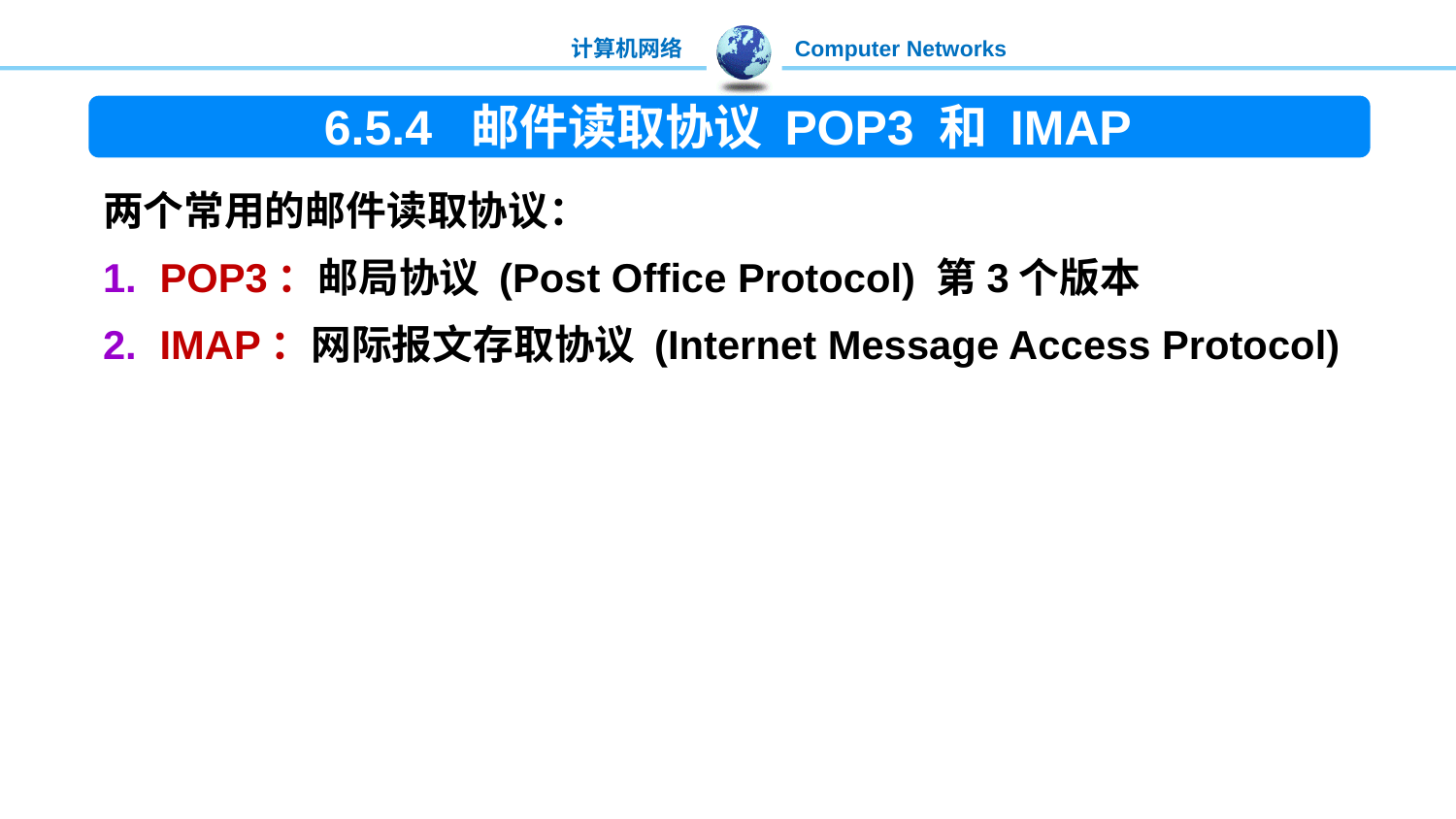

6.5.4  邮件读取协议 POP3 和 IMAP

两个常用的邮件读取协议：
POP3：邮局协议 (Post Office Protocol) 第3个版本
IMAP：网际报文存取协议 (Internet Message Access Protocol)